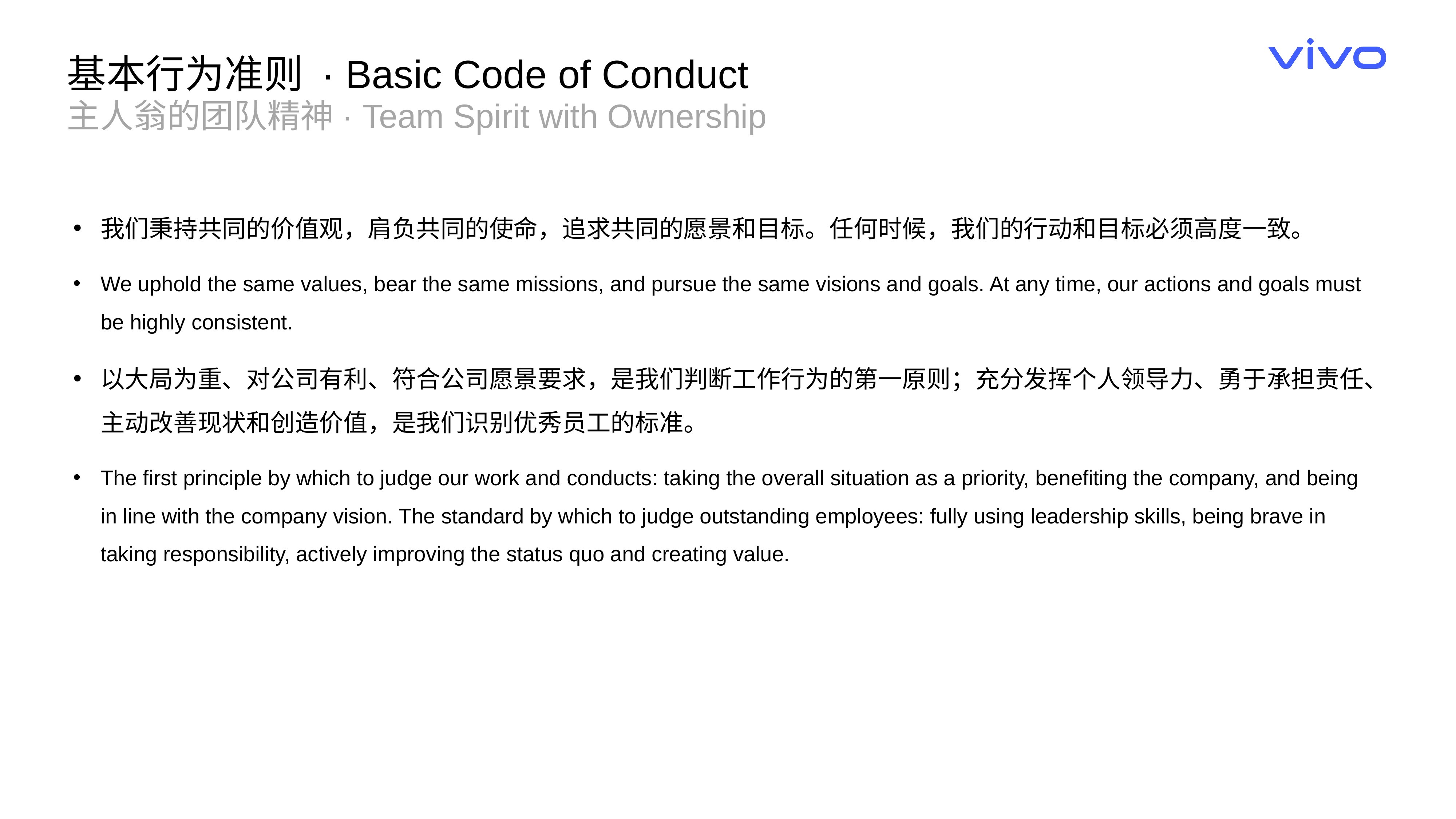

基本行为准则 · Basic Code of Conduct
主人翁的团队精神· Team Spirit with Ownership
我们秉持共同的价值观，肩负共同的使命，追求共同的愿景和目标。任何时候，我们的行动和目标必须高度一致。
We uphold the same values, bear the same missions, and pursue the same visions and goals. At any time, our actions and goals must be highly consistent.
以大局为重、对公司有利、符合公司愿景要求，是我们判断工作行为的第一原则；充分发挥个人领导力、勇于承担责任、主动改善现状和创造价值，是我们识别优秀员工的标准。
The first principle by which to judge our work and conducts: taking the overall situation as a priority, benefiting the company, and being in line with the company vision. The standard by which to judge outstanding employees: fully using leadership skills, being brave in taking responsibility, actively improving the status quo and creating value.